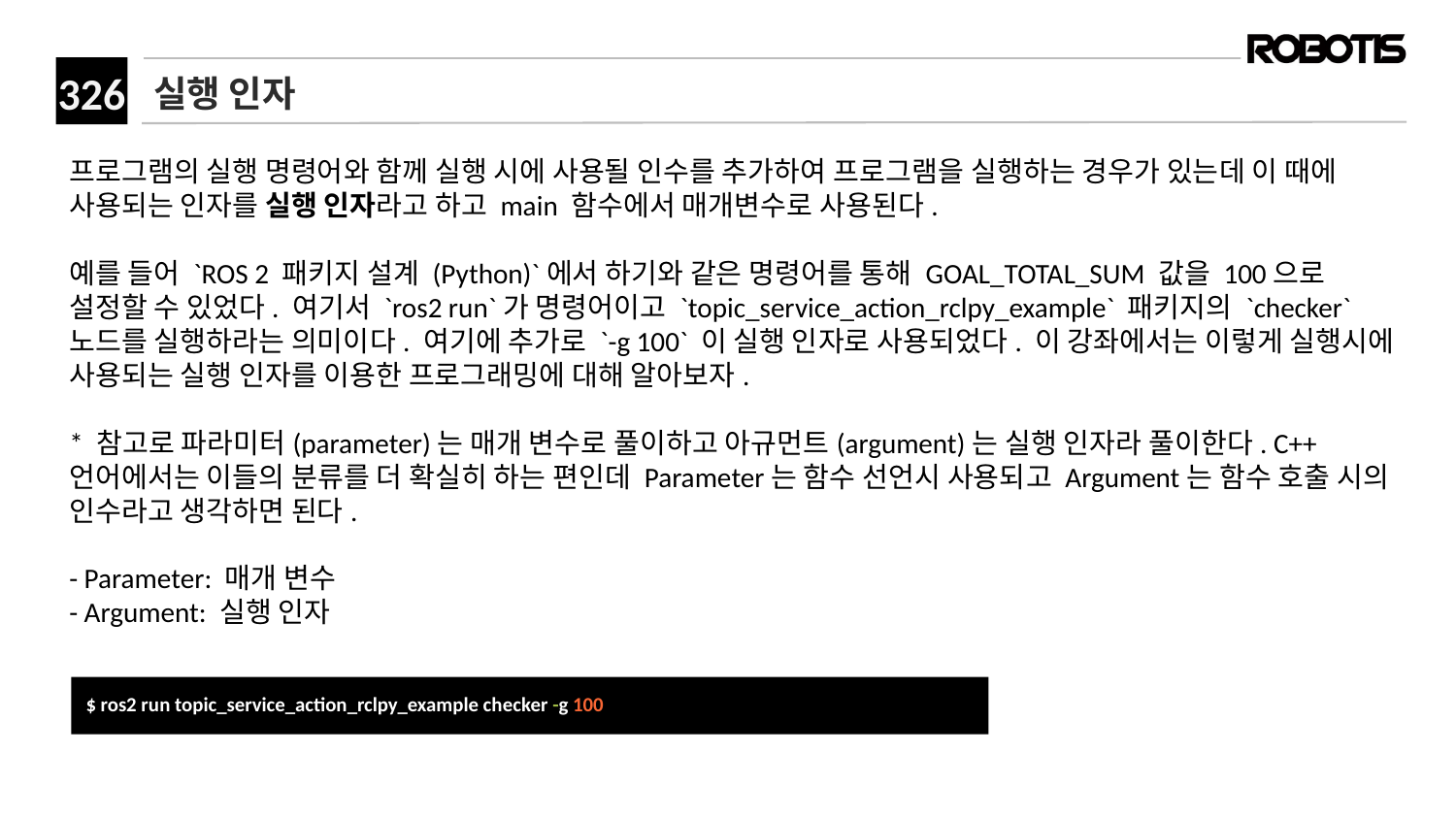

# 실행 인자
프로그램의 실행 명령어와 함께 실행 시에 사용될 인수를 추가하여 프로그램을 실행하는 경우가 있는데 이 때에 사용되는 인자를 실행 인자라고 하고 main 함수에서 매개변수로 사용된다.

예를 들어 `ROS 2 패키지 설계 (Python)`에서 하기와 같은 명령어를 통해 GOAL_TOTAL_SUM 값을 100으로 설정할 수 있었다. 여기서 `ros2 run`가 명령어이고 `topic_service_action_rclpy_example` 패키지의 `checker`노드를 실행하라는 의미이다. 여기에 추가로 `-g 100` 이 실행 인자로 사용되었다. 이 강좌에서는 이렇게 실행시에 사용되는 실행 인자를 이용한 프로그래밍에 대해 알아보자.

* 참고로 파라미터(parameter)는 매개 변수로 풀이하고 아규먼트(argument)는 실행 인자라 풀이한다. C++ 언어에서는 이들의 분류를 더 확실히 하는 편인데 Parameter는 함수 선언시 사용되고 Argument는 함수 호출 시의 인수라고 생각하면 된다.

- Parameter: 매개 변수
- Argument: 실행 인자
$ ros2 run topic_service_action_rclpy_example checker -g 100